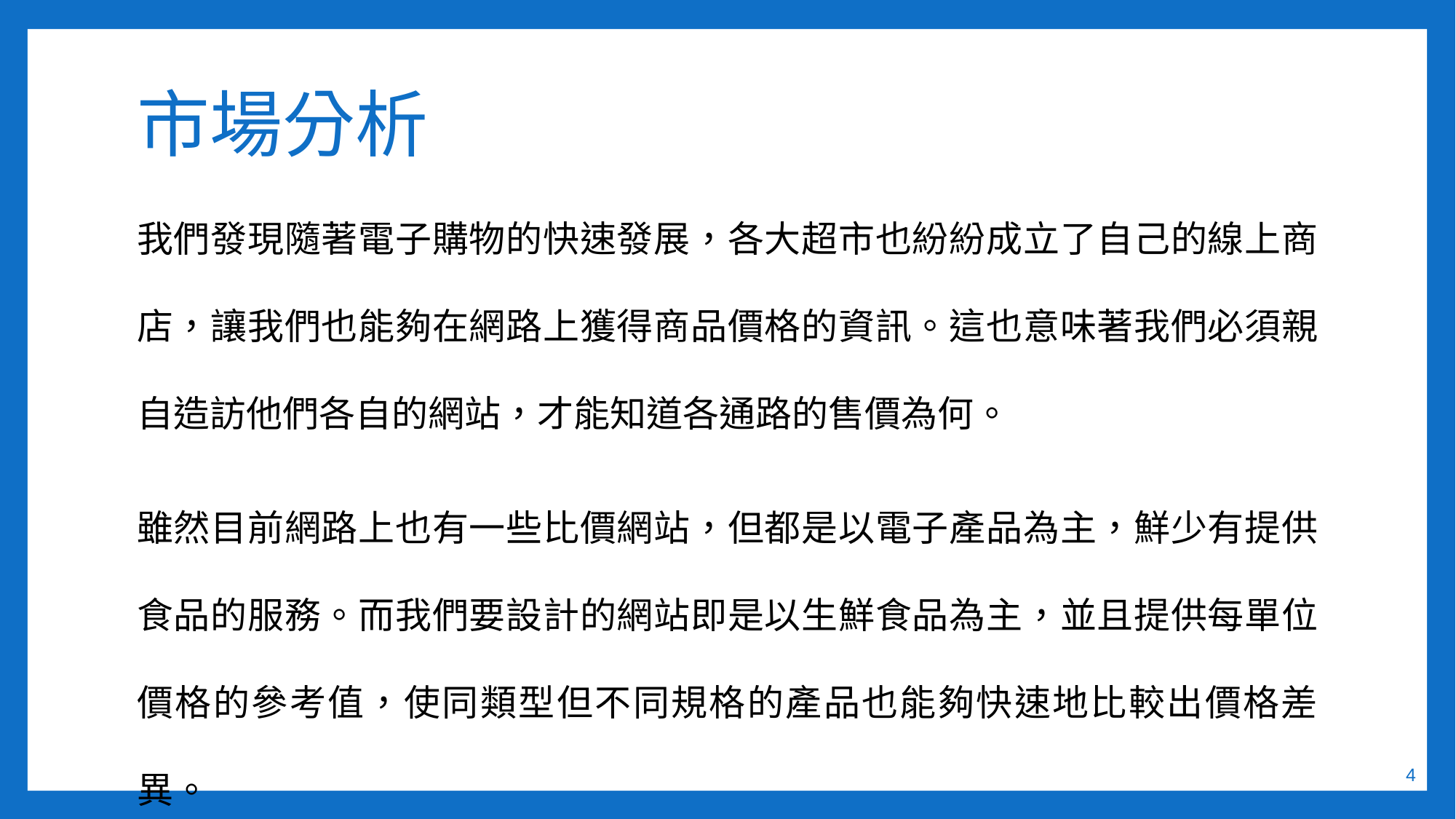

# 市場分析
我們發現隨著電子購物的快速發展，各大超市也紛紛成立了自己的線上商店，讓我們也能夠在網路上獲得商品價格的資訊。這也意味著我們必須親自造訪他們各自的網站，才能知道各通路的售價為何。
雖然目前網路上也有一些比價網站，但都是以電子產品為主，鮮少有提供食品的服務。而我們要設計的網站即是以生鮮食品為主，並且提供每單位價格的參考值，使同類型但不同規格的產品也能夠快速地比較出價格差異。
4